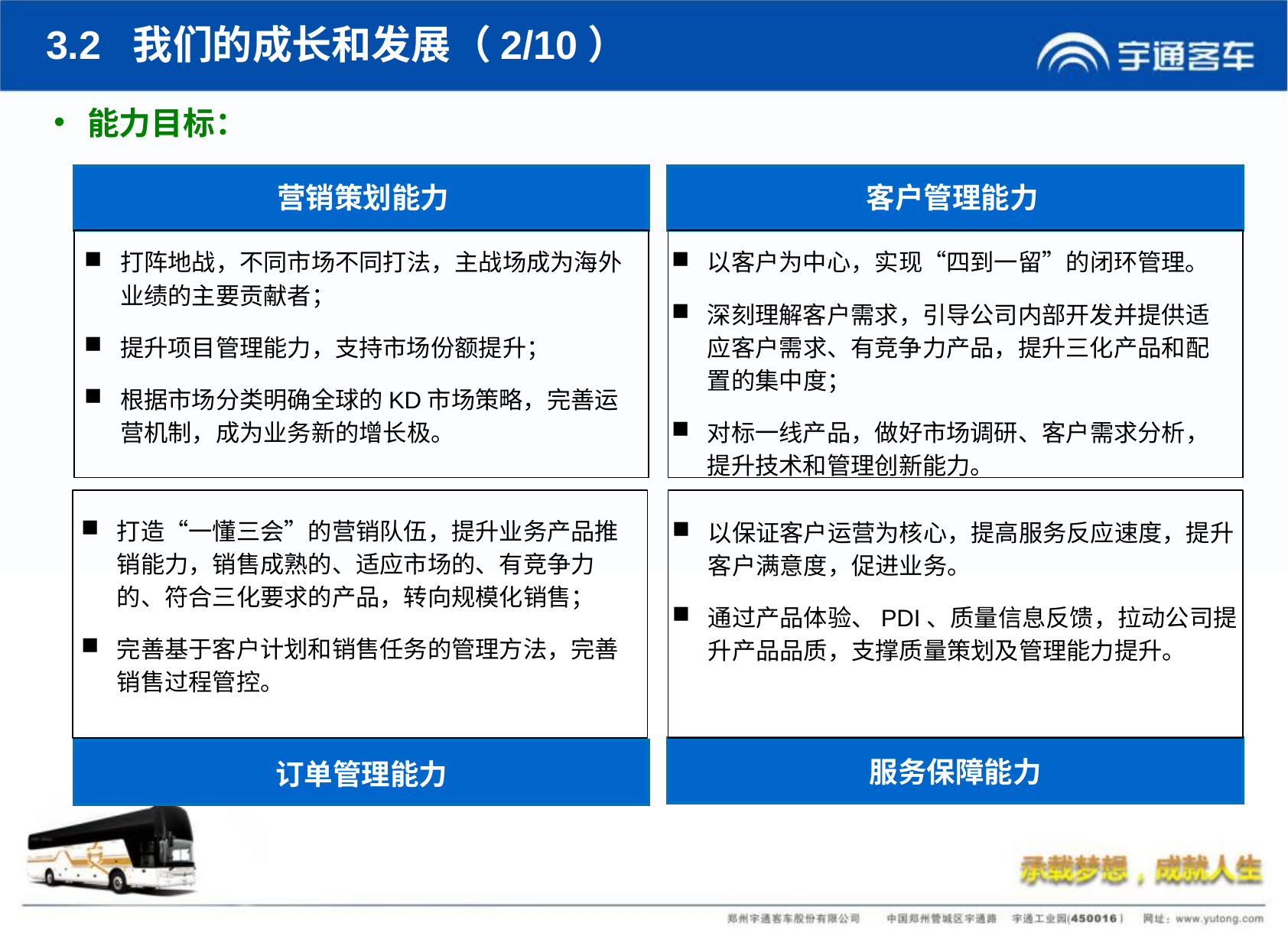

3.2  我们的成长和发展（2/10）
能力目标：

营销策划能力
客户管理能力

打阵地战，不同市场不同打法，主战场成为海外业绩的主要贡献者；
提升项目管理能力，支持市场份额提升；
根据市场分类明确全球的KD市场策略，完善运营机制，成为业务新的增长极。
以客户为中心，实现“四到一留”的闭环管理。
深刻理解客户需求，引导公司内部开发并提供适应客户需求、有竞争力产品，提升三化产品和配置的集中度；
对标一线产品，做好市场调研、客户需求分析，提升技术和管理创新能力。

打造“一懂三会”的营销队伍，提升业务产品推销能力，销售成熟的、适应市场的、有竞争力的、符合三化要求的产品，转向规模化销售；
完善基于客户计划和销售任务的管理方法，完善销售过程管控。
以保证客户运营为核心，提高服务反应速度，提升客户满意度，促进业务。
通过产品体验、PDI、质量信息反馈，拉动公司提升产品品质，支撑质量策划及管理能力提升。

服务保障能力

订单管理能力